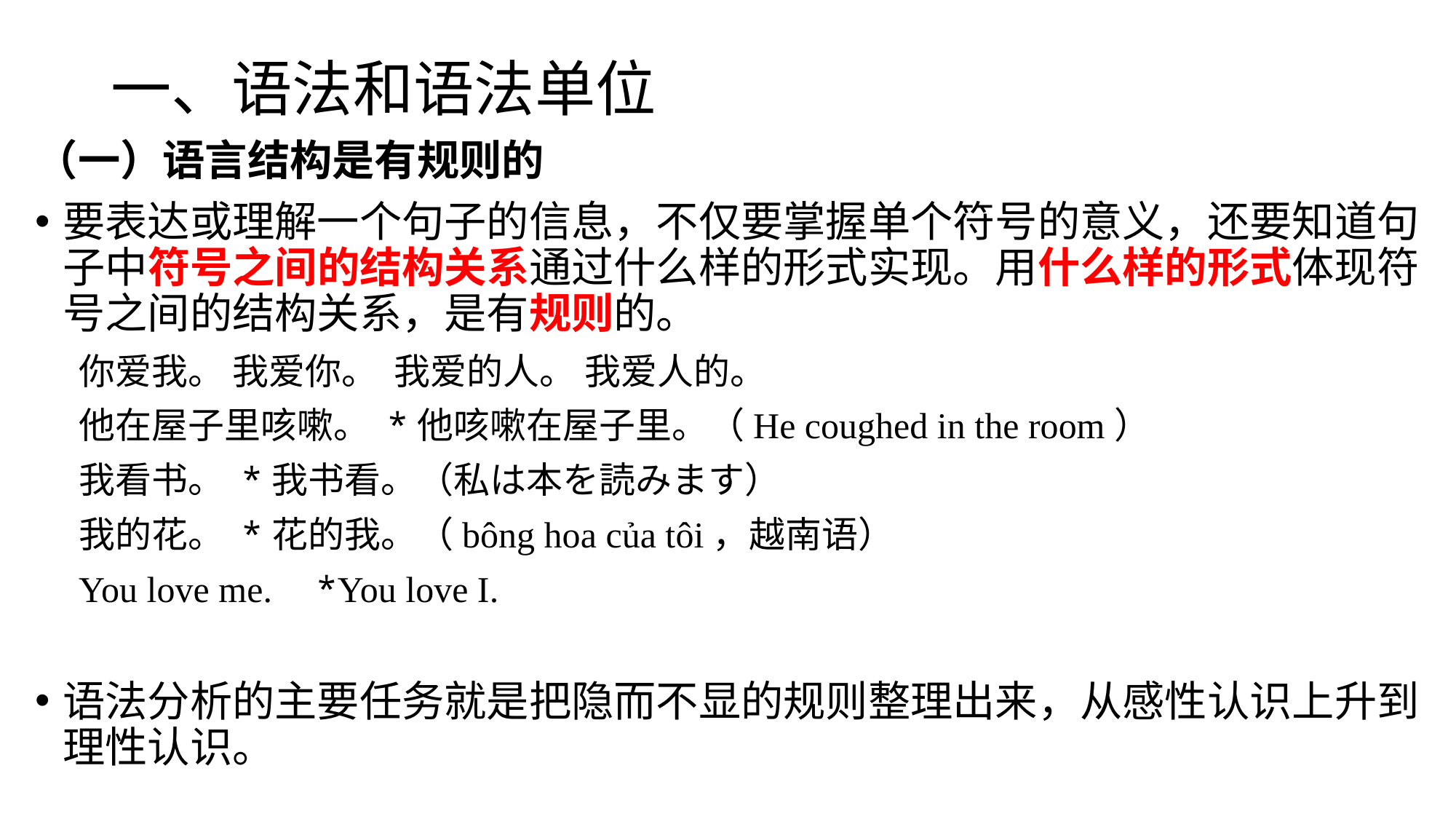

# 一、语法和语法单位
（一）语言结构是有规则的
要表达或理解一个句子的信息，不仅要掌握单个符号的意义，还要知道句子中符号之间的结构关系通过什么样的形式实现。用什么样的形式体现符号之间的结构关系，是有规则的。
你爱我。 我爱你。  我爱的人。 我爱人的。
他在屋子里咳嗽。 *他咳嗽在屋子里。（He coughed in the room）
我看书。 *我书看。（私は本を読みます）
我的花。 *花的我。（bông hoa của tôi，越南语）
You love me.  *You love I.

语法分析的主要任务就是把隐而不显的规则整理出来，从感性认识上升到理性认识。